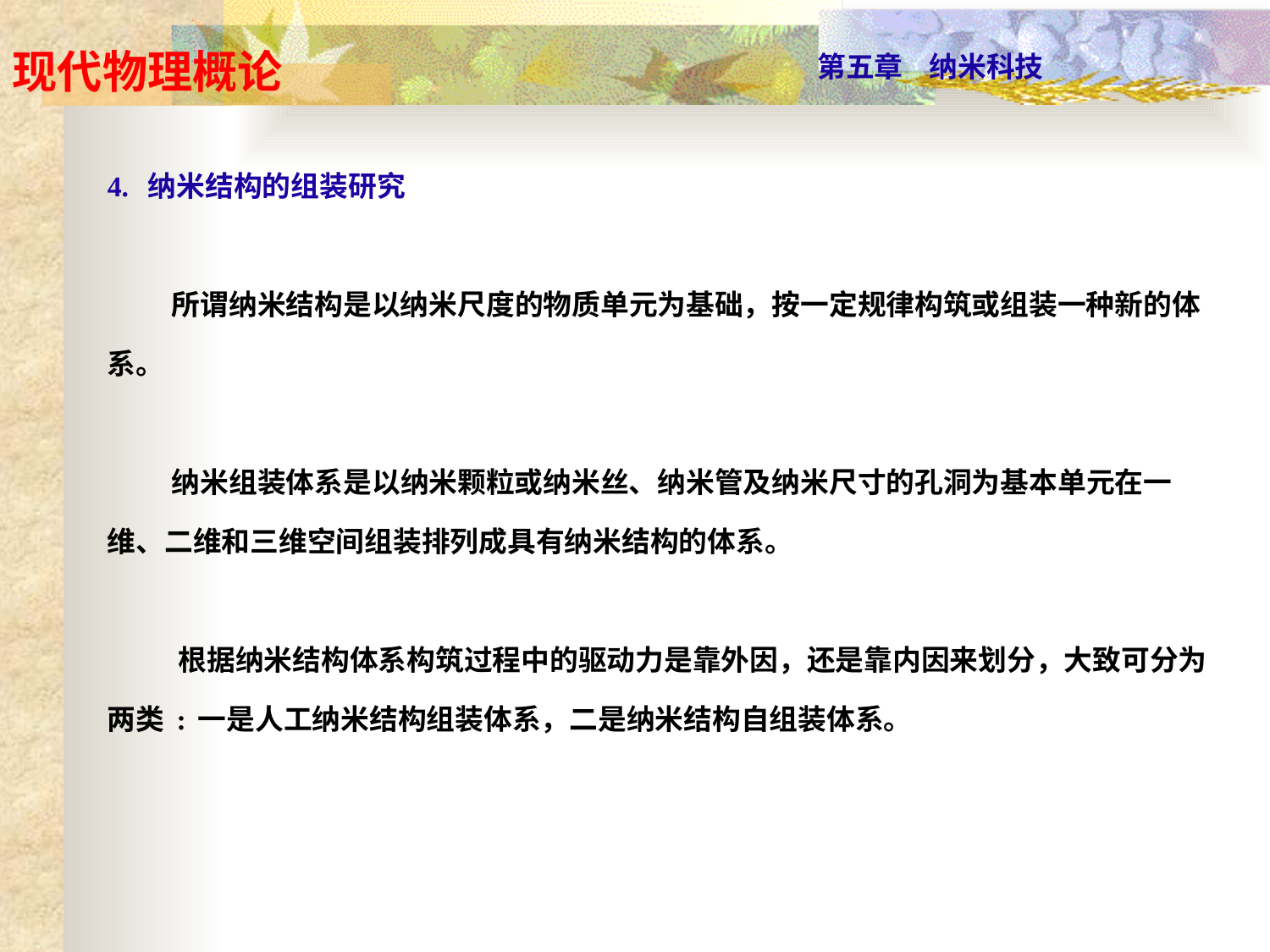

4. 纳米结构的组装研究

        所谓纳米结构是以纳米尺度的物质单元为基础，按一定规律构筑或组装一种新的体系。

        纳米组装体系是以纳米颗粒或纳米丝、纳米管及纳米尺寸的孔洞为基本单元在一维、二维和三维空间组装排列成具有纳米结构的体系。

         根据纳米结构体系构筑过程中的驱动力是靠外因，还是靠内因来划分，大致可分为两类:一是人工纳米结构组装体系，二是纳米结构自组装体系。